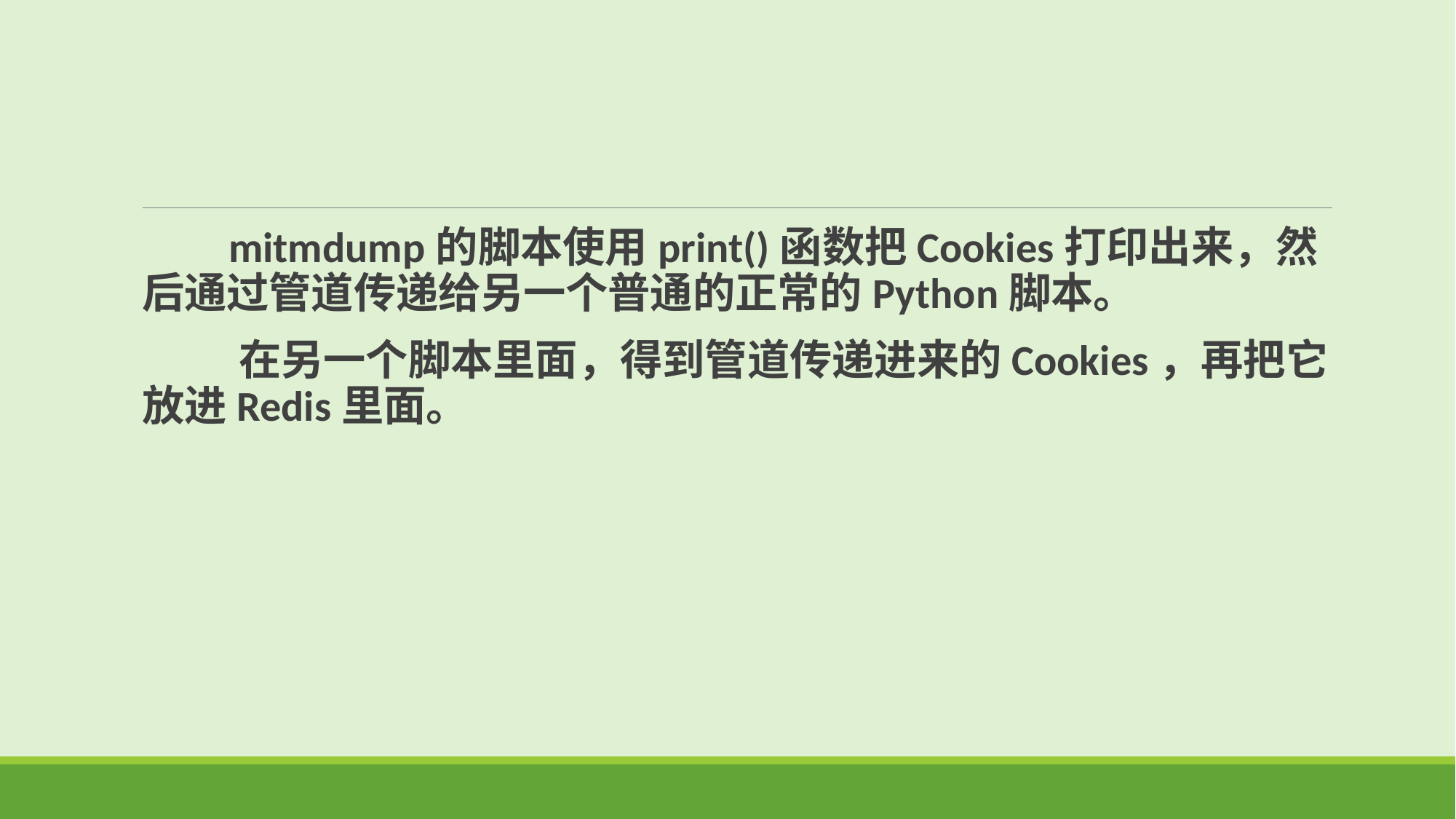

mitmdump的脚本使用print()函数把Cookies打印出来，然后通过管道传递给另一个普通的正常的Python脚本。
         在另一个脚本里面，得到管道传递进来的Cookies，再把它放进Redis里面。